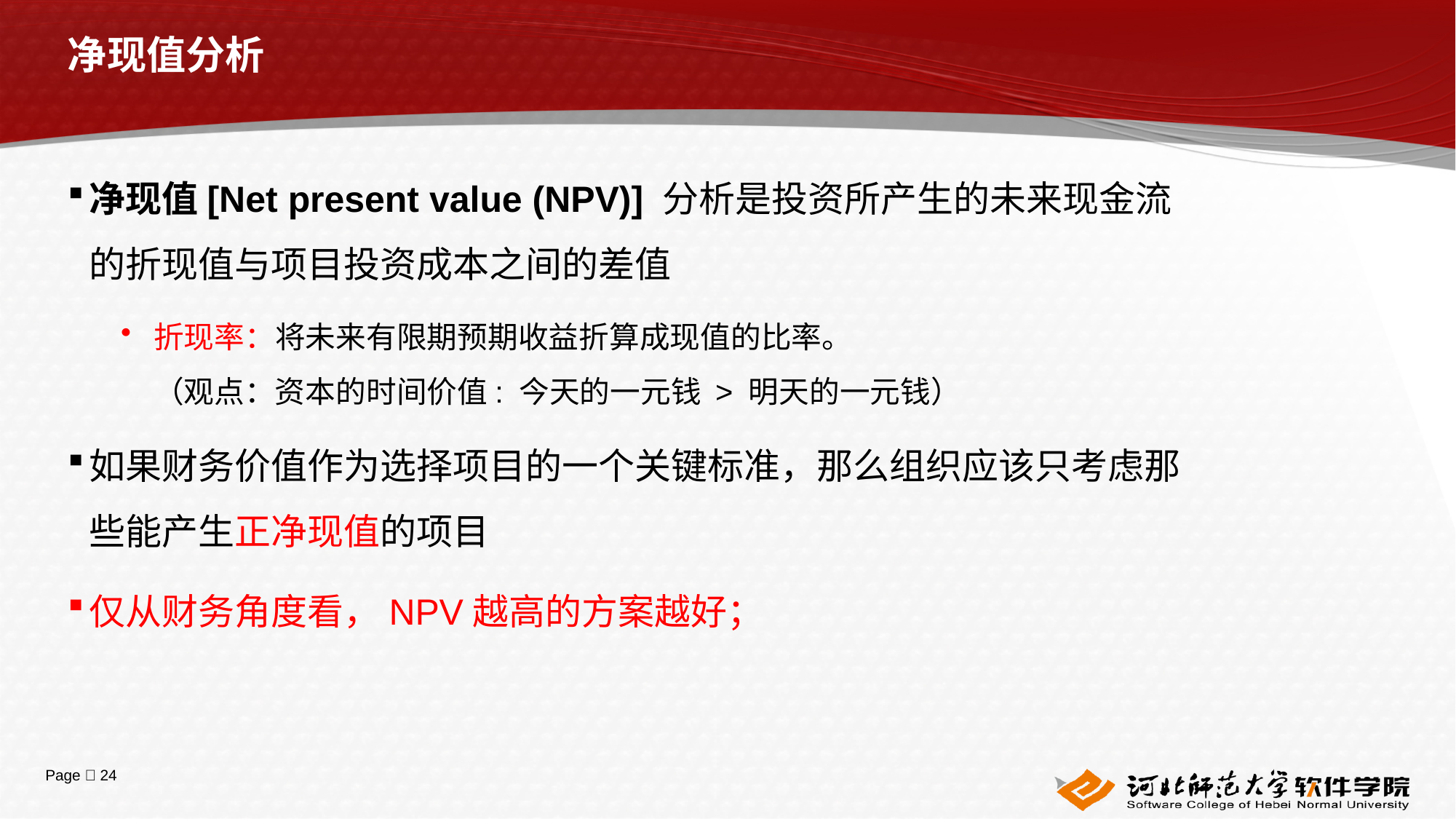

# 净现值分析
净现值[Net present value (NPV)] 分析是投资所产生的未来现金流的折现值与项目投资成本之间的差值
折现率：将未来有限期预期收益折算成现值的比率。
（观点：资本的时间价值: 今天的一元钱 > 明天的一元钱）
如果财务价值作为选择项目的一个关键标准，那么组织应该只考虑那些能产生正净现值的项目
仅从财务角度看，NPV越高的方案越好；